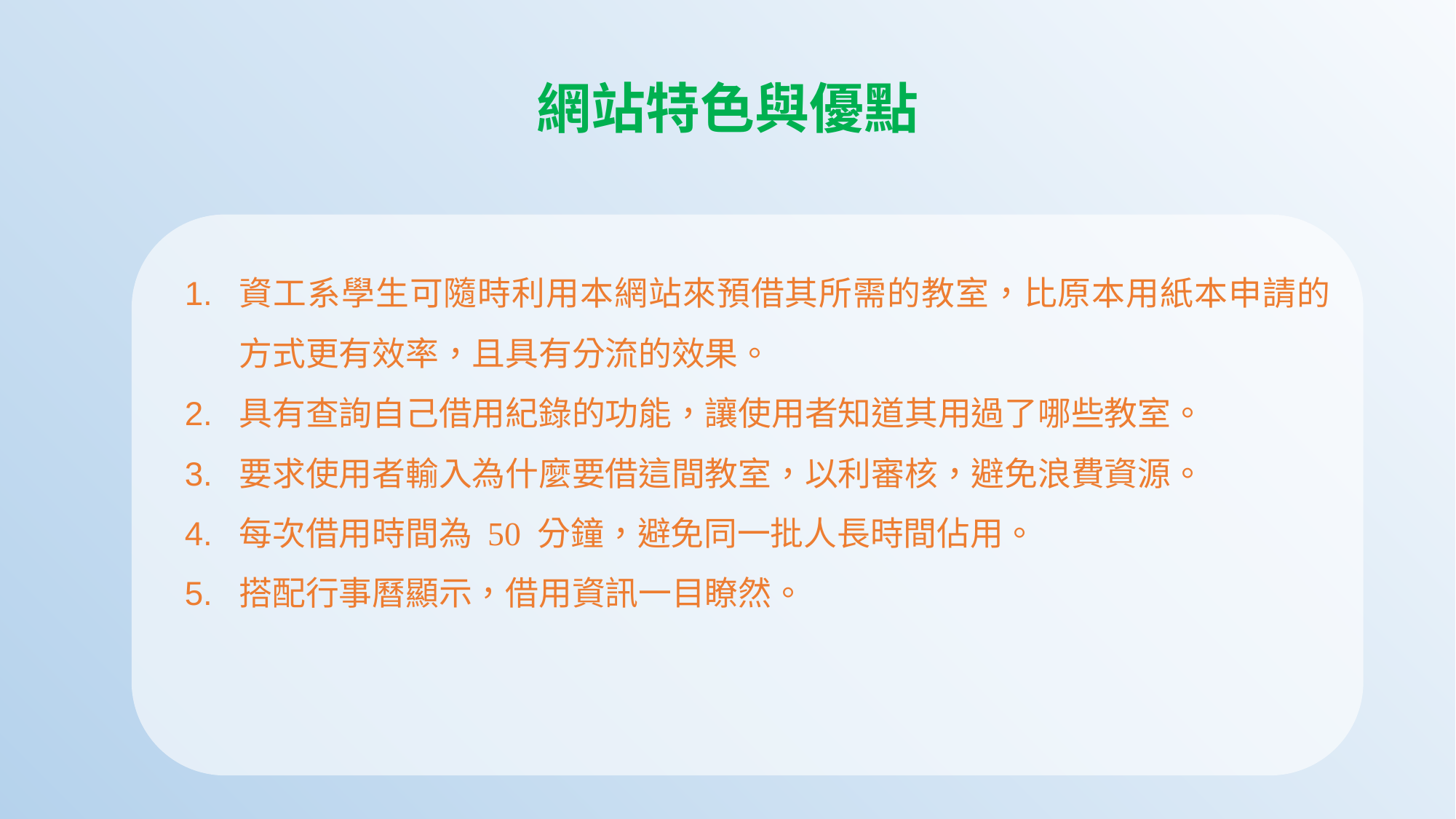

網站特色與優點

資工系學生可隨時利用本網站來預借其所需的教室，比原本用紙本申請的方式更有效率，且具有分流的效果。
具有查詢自己借用紀錄的功能，讓使用者知道其用過了哪些教室。
要求使用者輸入為什麼要借這間教室，以利審核，避免浪費資源。
每次借用時間為 50 分鐘，避免同一批人長時間佔用。
搭配行事曆顯示，借用資訊一目瞭然。